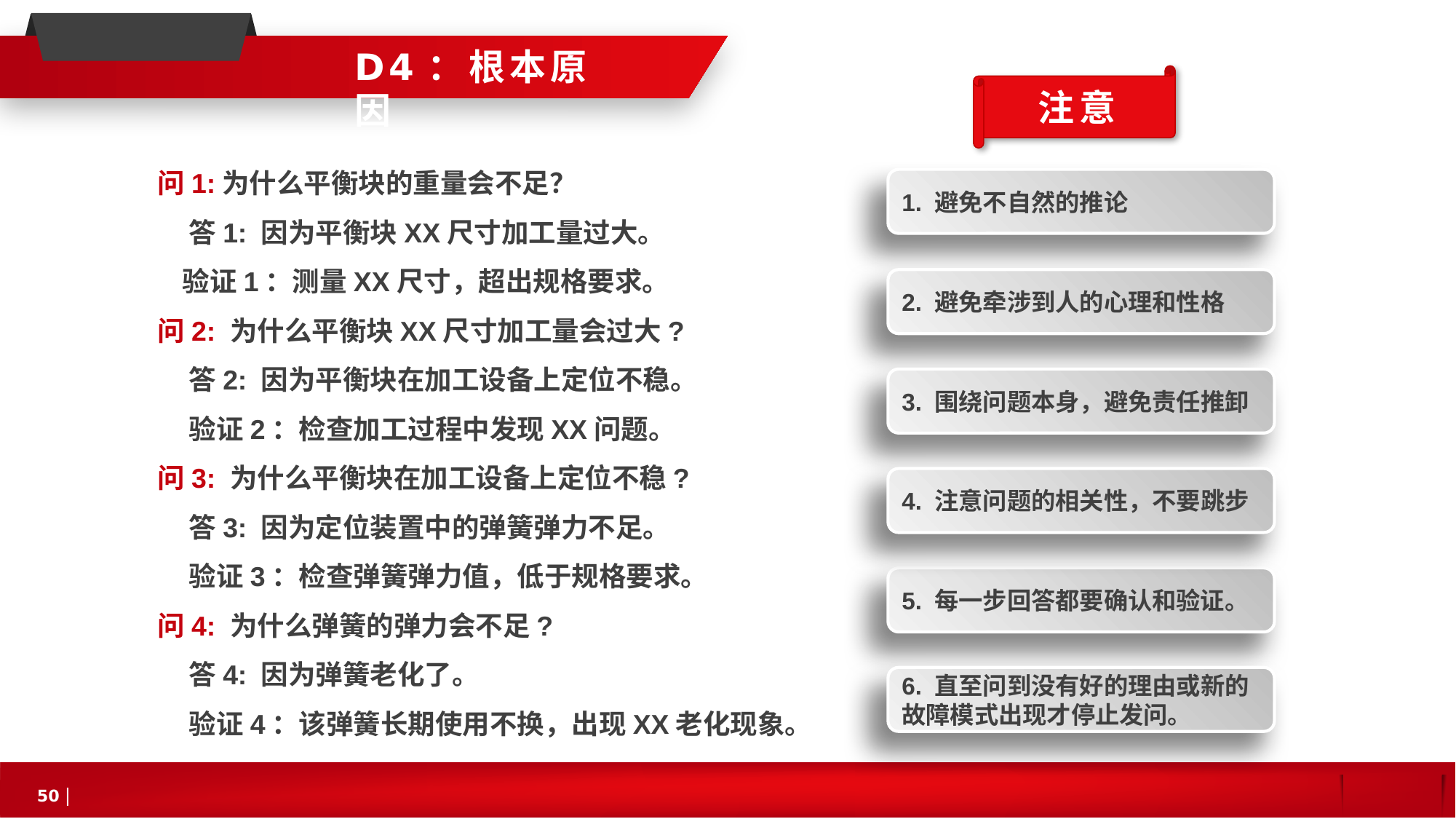

D4：根本原因
注意
1. 避免不自然的推论
2. 避免牵涉到人的心理和性格
3. 围绕问题本身，避免责任推卸
4. 注意问题的相关性，不要跳步
5. 每一步回答都要确认和验证。
6. 直至问到没有好的理由或新的故障模式出现才停止发问。
问1:为什么平衡块的重量会不足？
    答1: 因为平衡块XX尺寸加工量过大。
    验证1：测量XX尺寸，超出规格要求。
问2: 为什么平衡块XX尺寸加工量会过大?
    答2: 因为平衡块在加工设备上定位不稳。
    验证2：检查加工过程中发现XX问题。
问3: 为什么平衡块在加工设备上定位不稳?
    答3: 因为定位装置中的弹簧弹力不足。
    验证3：检查弹簧弹力值，低于规格要求。
问4: 为什么弹簧的弹力会不足?
    答4: 因为弹簧老化了。
    验证4：该弹簧长期使用不换，出现XX老化现象。